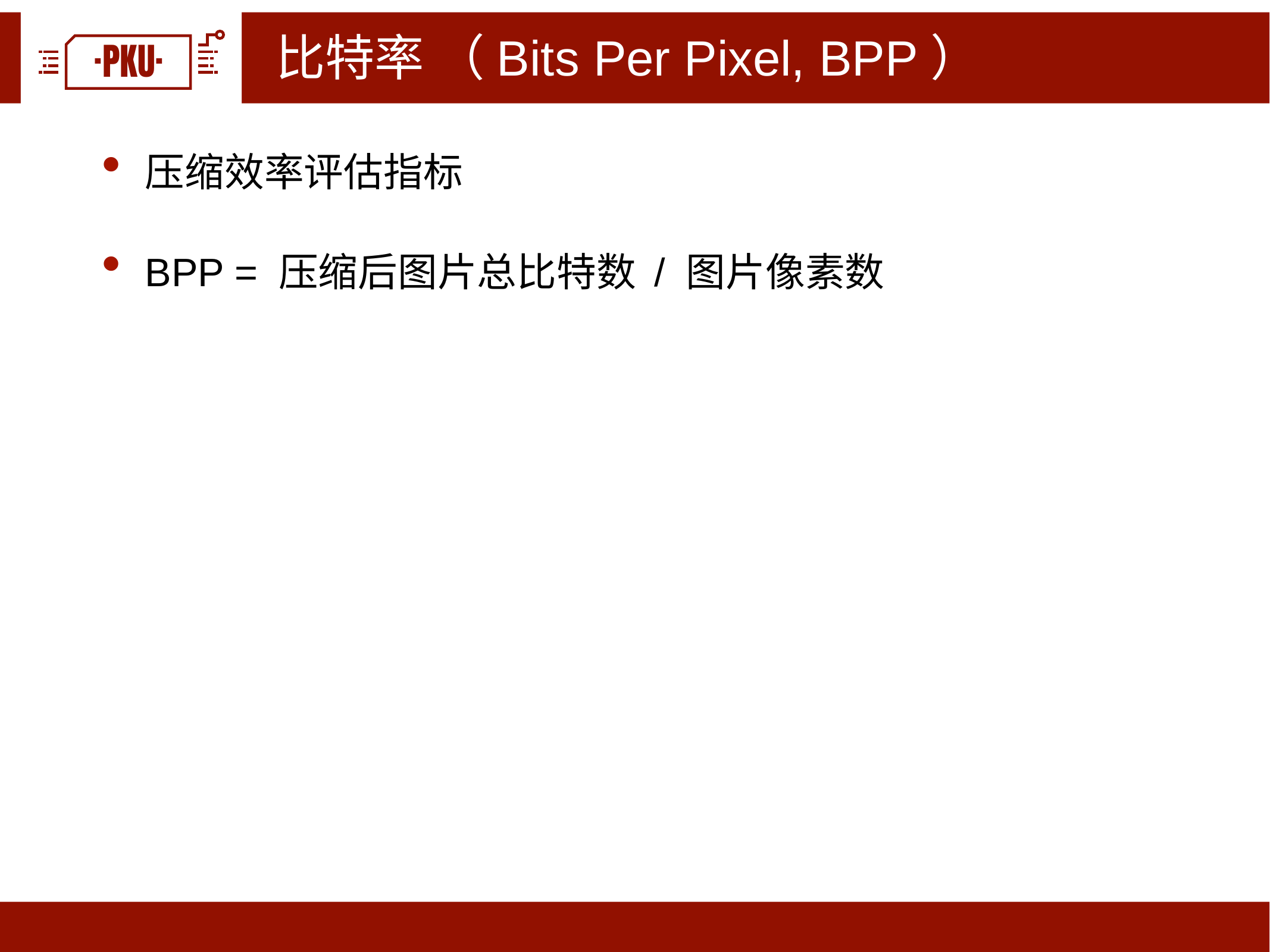

# 比特率 （Bits Per Pixel, BPP）
压缩效率评估指标
BPP = 压缩后图片总比特数 / 图片像素数